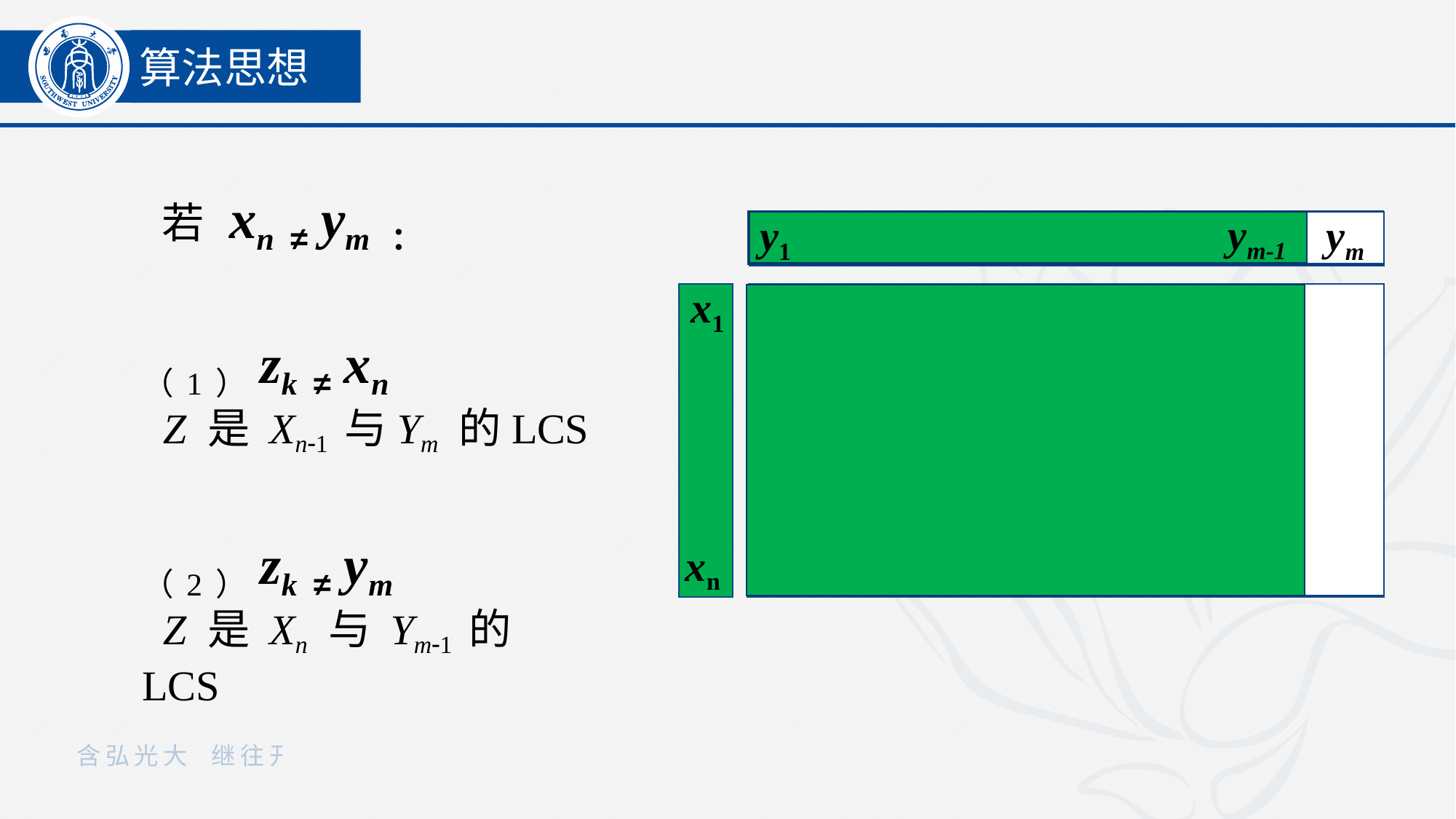

算法思想
 若 xn  ≠ ym ：

（1）zk  ≠ xn
  Z 是 Xn−1 与Ym 的LCS

（2）zk  ≠ ym
  Z 是 Xn 与 Ym−1 的LCS

ym
ym-1
y1
y1
ym

x1
x1

xn-1
xn
xn